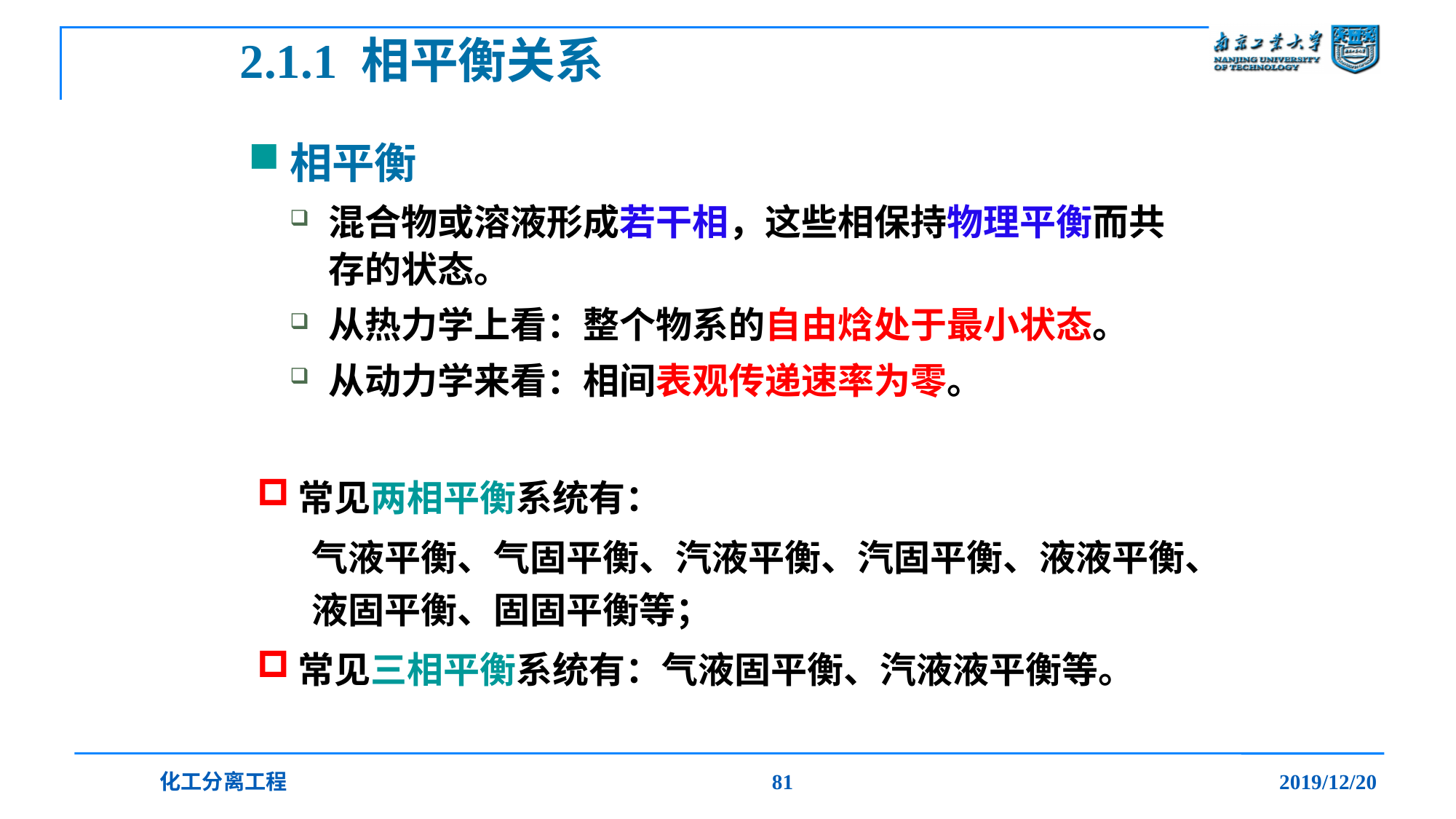

# 2.1.1 相平衡关系
相平衡
混合物或溶液形成若干相，这些相保持物理平衡而共存的状态。
从热力学上看：整个物系的自由焓处于最小状态。
从动力学来看：相间表观传递速率为零。

常见两相平衡系统有：
气液平衡、气固平衡、汽液平衡、汽固平衡、液液平衡、液固平衡、固固平衡等；
常见三相平衡系统有：气液固平衡、汽液液平衡等。
化工分离工程
81
2019/12/20